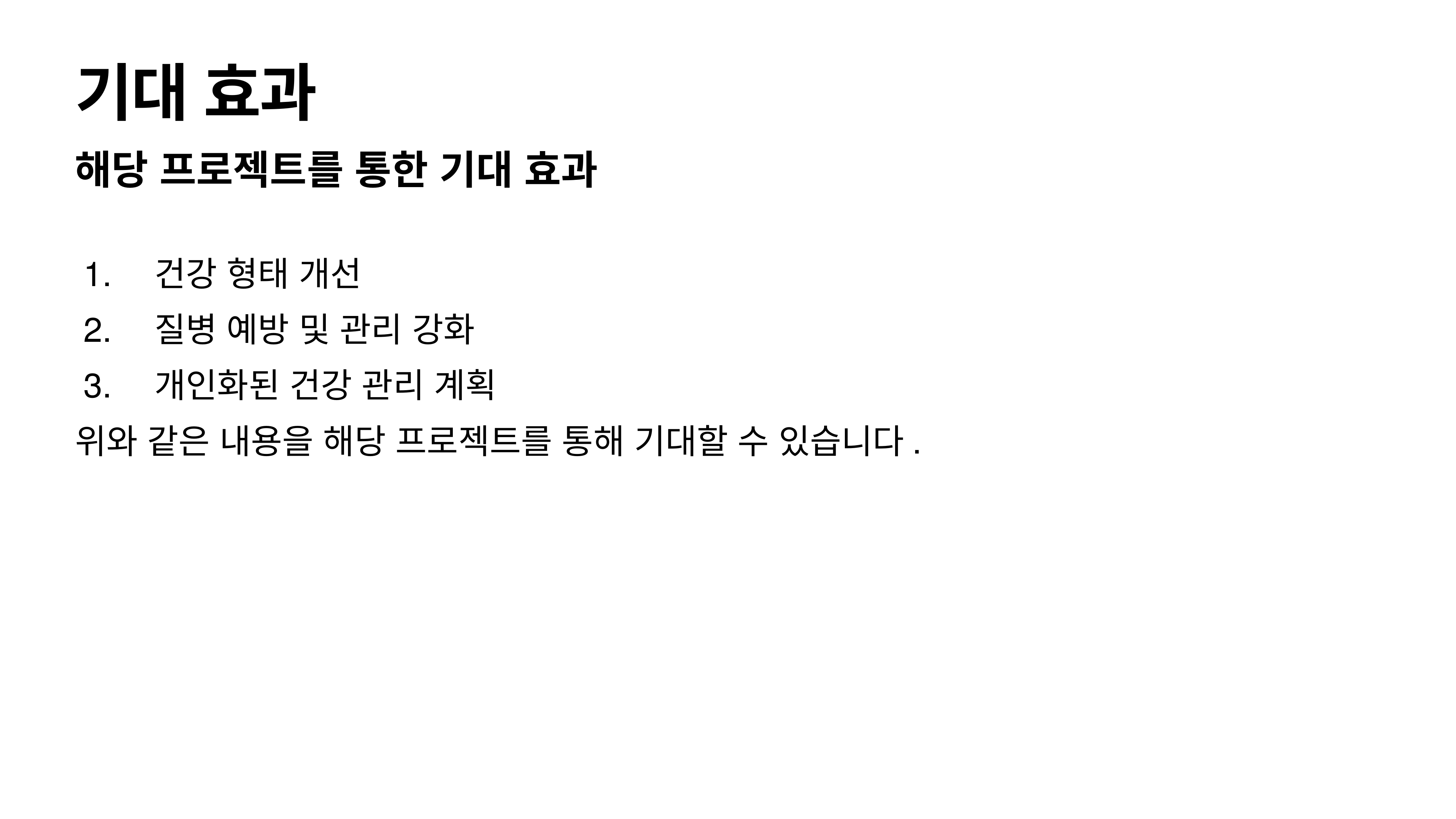

# 기대 효과
해당 프로젝트를 통한 기대 효과
건강 형태 개선
질병 예방 및 관리 강화
개인화된 건강 관리 계획
위와 같은 내용을 해당 프로젝트를 통해 기대할 수 있습니다.